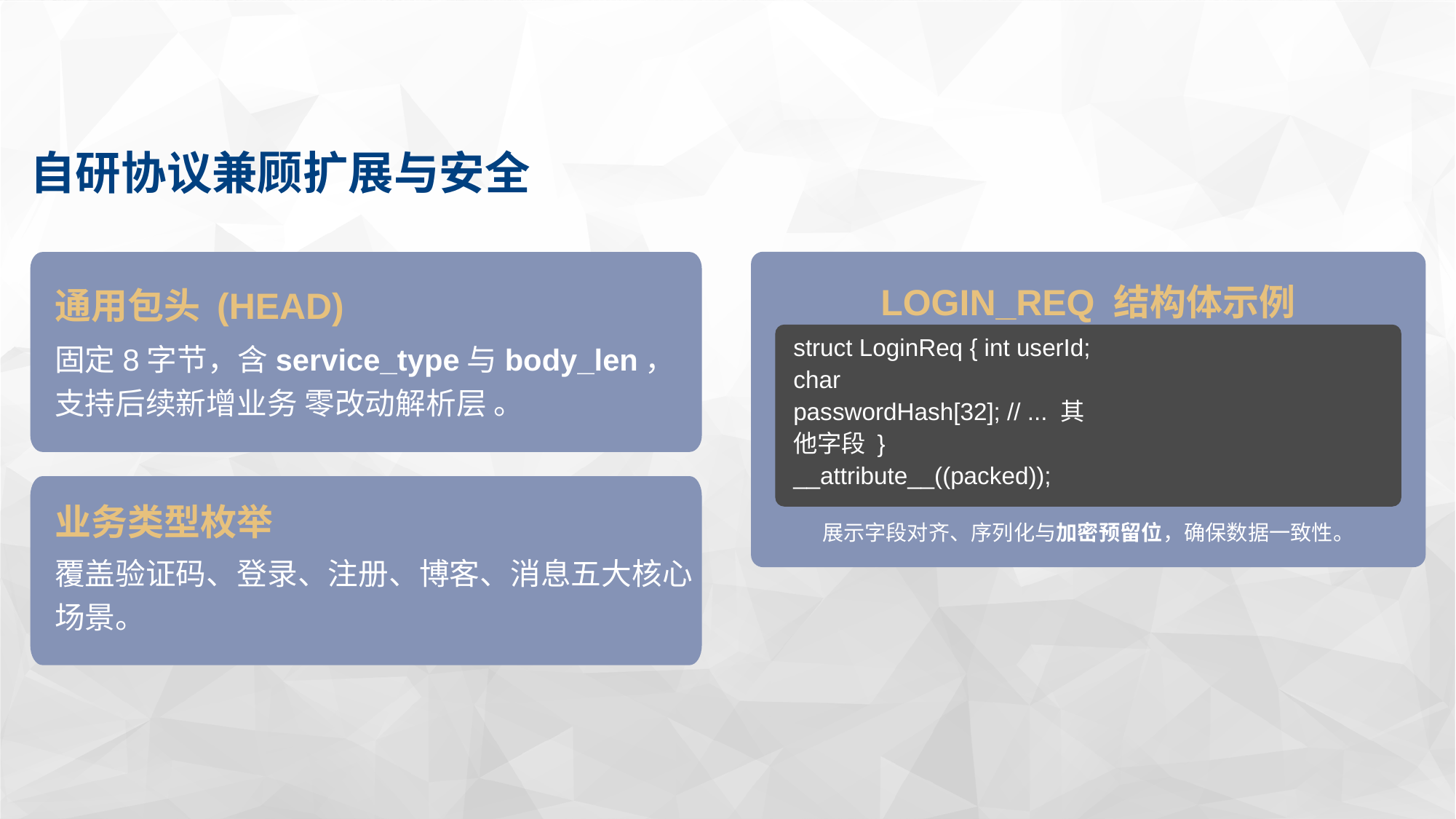

自研协议兼顾扩展与安全

LOGIN_REQ 结构体示例

struct LoginReq { int userId; char passwordHash[32]; // ... 其他字段 } __attribute__((packed));
展示字段对齐、序列化与加密预留位，确保数据一致性。

通用包头 (HEAD)
固定8字节，含service_type与body_len，支持后续新增业务 零改动解析层 。

业务类型枚举
覆盖验证码、登录、注册、博客、消息五大核心场景。